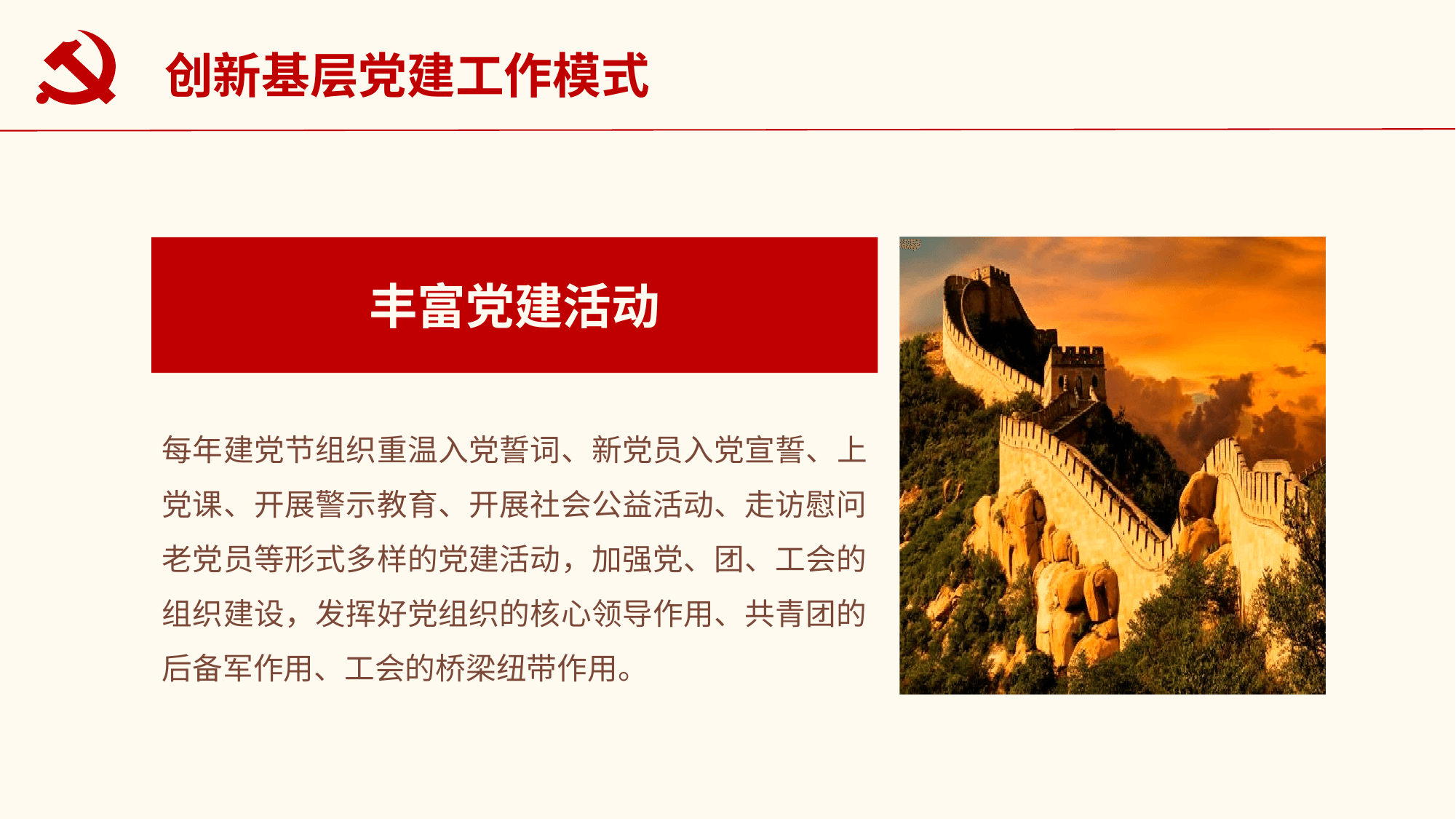

创新基层党建工作模式
丰富党建活动

每年建党节组织重温入党誓词、新党员入党宣誓、上党课、开展警示教育、开展社会公益活动、走访慰问老党员等形式多样的党建活动，加强党、团、工会的组织建设，发挥好党组织的核心领导作用、共青团的后备军作用、工会的桥梁纽带作用。